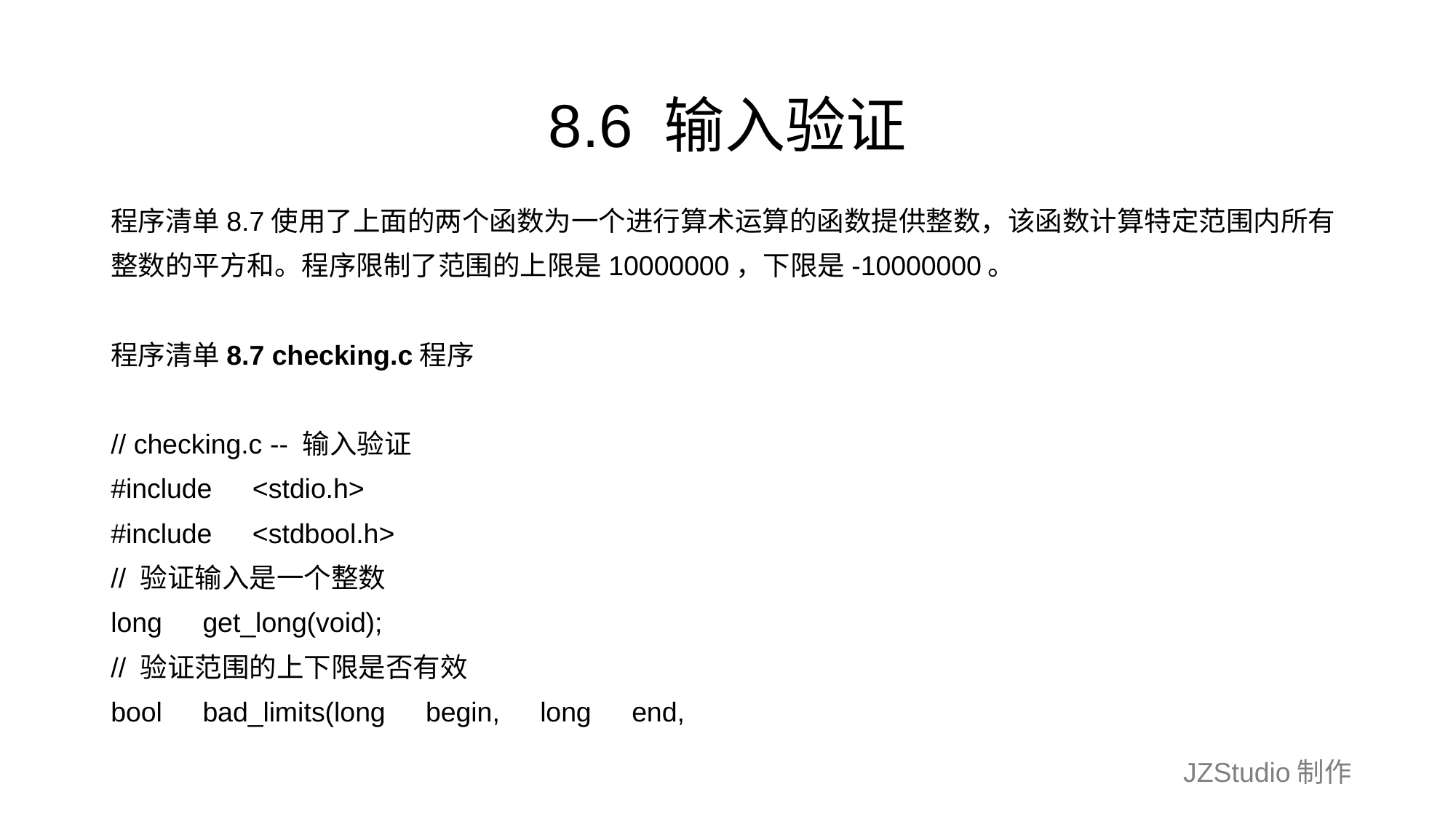

# 8.6 输入验证
程序清单8.7使用了上面的两个函数为一个进行算术运算的函数提供整数，该函数计算特定范围内所有
整数的平方和。程序限制了范围的上限是10000000，下限是-10000000。

程序清单8.7 checking.c程序

// checking.c -- 输入验证
#include　<stdio.h>
#include　<stdbool.h>
// 验证输入是一个整数
long　get_long(void);
// 验证范围的上下限是否有效
bool　bad_limits(long　begin,　long　end,